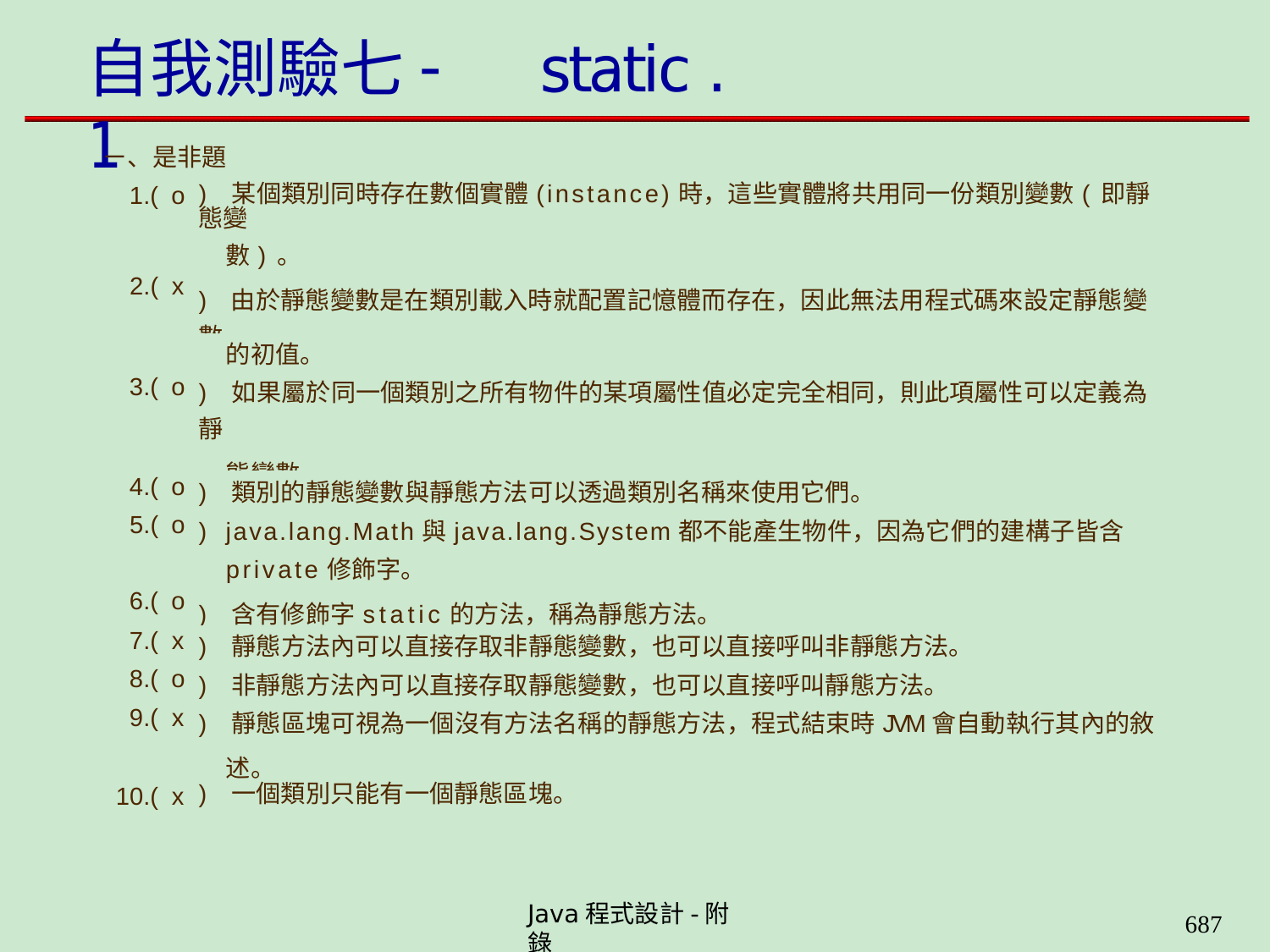

# 自我測驗七-1
static .
ㄧ、是非題
| 1.( | o | ) 某個類別同時存在數個實體(instance)時，這些實體將共用同一份類別變數(即靜態變 |
| --- | --- | --- |
| 2.( | x | 數)。 ) 由於靜態變數是在類別載入時就配置記憶體而存在，因此無法用程式碼來設定靜態變數 |
|  |  | 的初值。 |
| 3.( | o | ) 如果屬於同一個類別之所有物件的某項屬性值必定完全相同，則此項屬性可以定義為靜 態變數。 |
| 4.( | o | ) 類別的靜態變數與靜態方法可以透過類別名稱來使用它們。 |
| 5.( | o | ) java.lang.Math與java.lang.System都不能產生物件，因為它們的建構子皆含 |
| 6.( | o | private修飾字。 ) 含有修飾字static的方法，稱為靜態方法。 |
| 7.( | x | ) 靜態方法內可以直接存取非靜態變數，也可以直接呼叫非靜態方法。 |
| 8.( | o | ) 非靜態方法內可以直接存取靜態變數，也可以直接呼叫靜態方法。 |
| 9.( | x | ) 靜態區塊可視為一個沒有方法名稱的靜態方法，程式結束時JVM會自動執行其內的敘 述。 |
| 10.( | x | ) 一個類別只能有一個靜態區塊。 |
Java程式設計-附錄
687